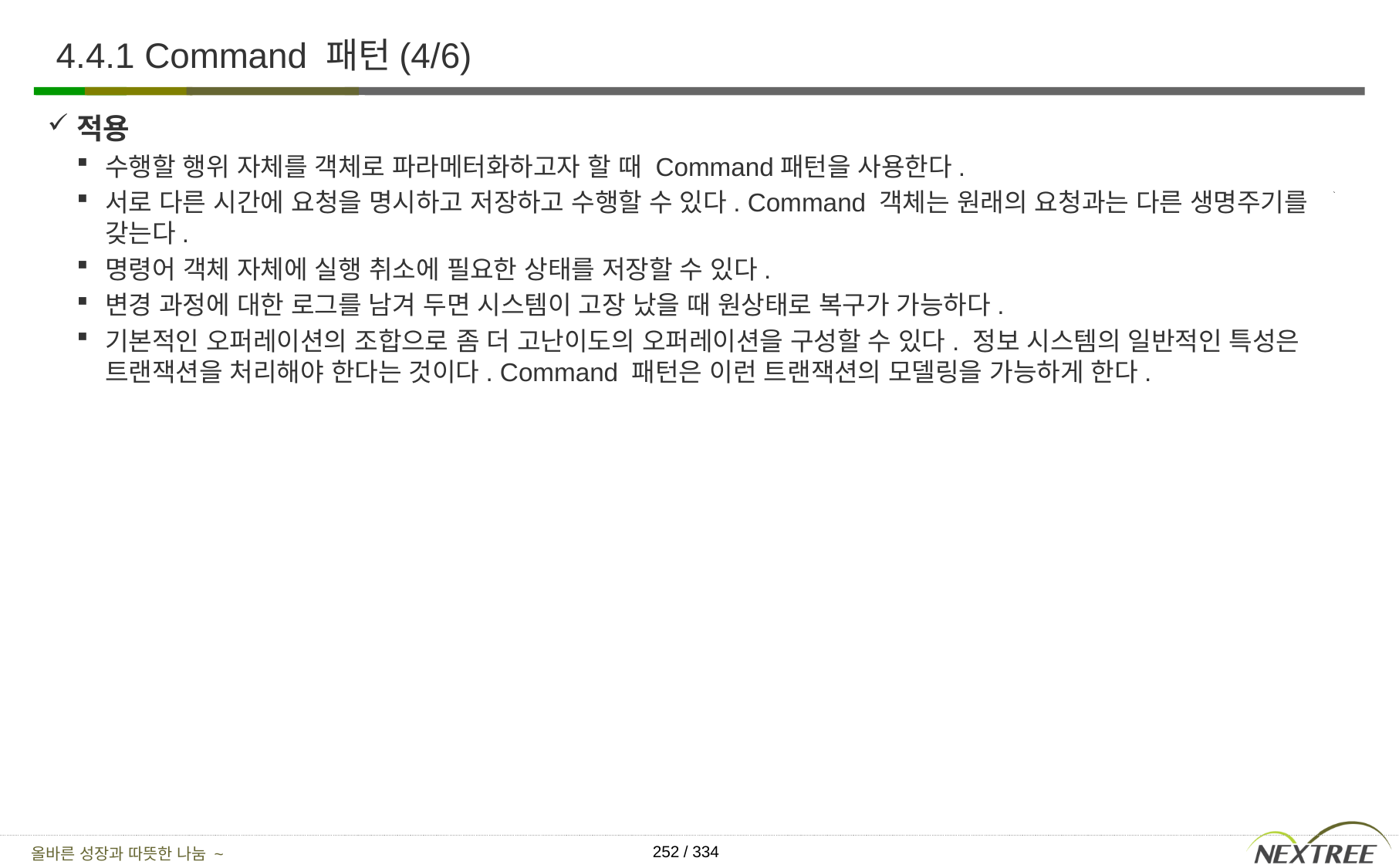

# 4.4.1 Command 패턴(4/6)
적용
수행할 행위 자체를 객체로 파라메터화하고자 할 때 Command패턴을 사용한다.
서로 다른 시간에 요청을 명시하고 저장하고 수행할 수 있다. Command 객체는 원래의 요청과는 다른 생명주기를 갖는다.
명령어 객체 자체에 실행 취소에 필요한 상태를 저장할 수 있다.
변경 과정에 대한 로그를 남겨 두면 시스템이 고장 났을 때 원상태로 복구가 가능하다.
기본적인 오퍼레이션의 조합으로 좀 더 고난이도의 오퍼레이션을 구성할 수 있다. 정보 시스템의 일반적인 특성은 트랜잭션을 처리해야 한다는 것이다. Command 패턴은 이런 트랜잭션의 모델링을 가능하게 한다.